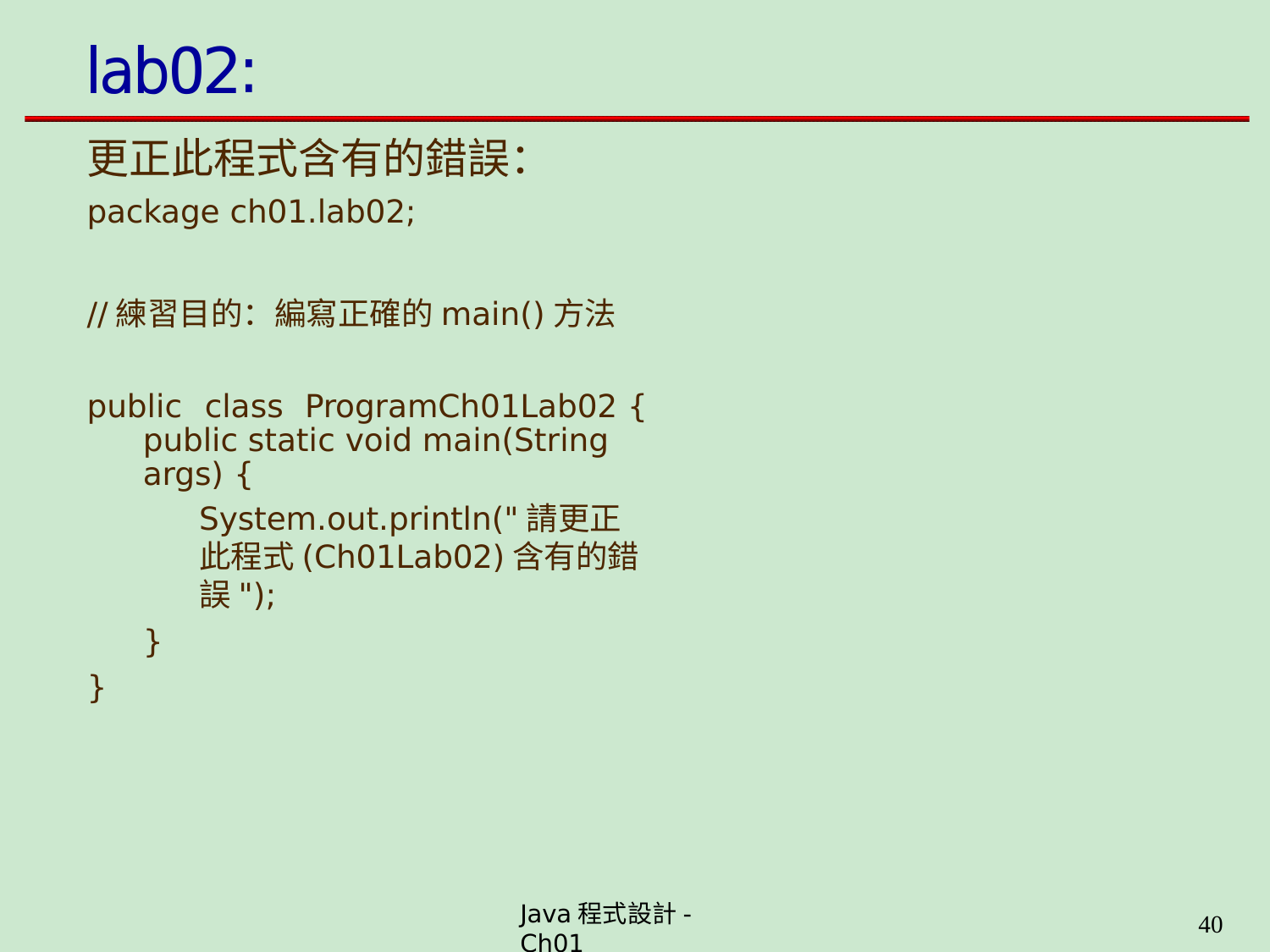

# lab02:
更正此程式含有的錯誤：
package ch01.lab02;
//練習目的：編寫正確的main()方法 public	class	ProgramCh01Lab02 {
public static void main(String args) {
System.out.println("請更正此程式(Ch01Lab02)含有的錯誤");
}
}
Java程式設計-Ch01
40